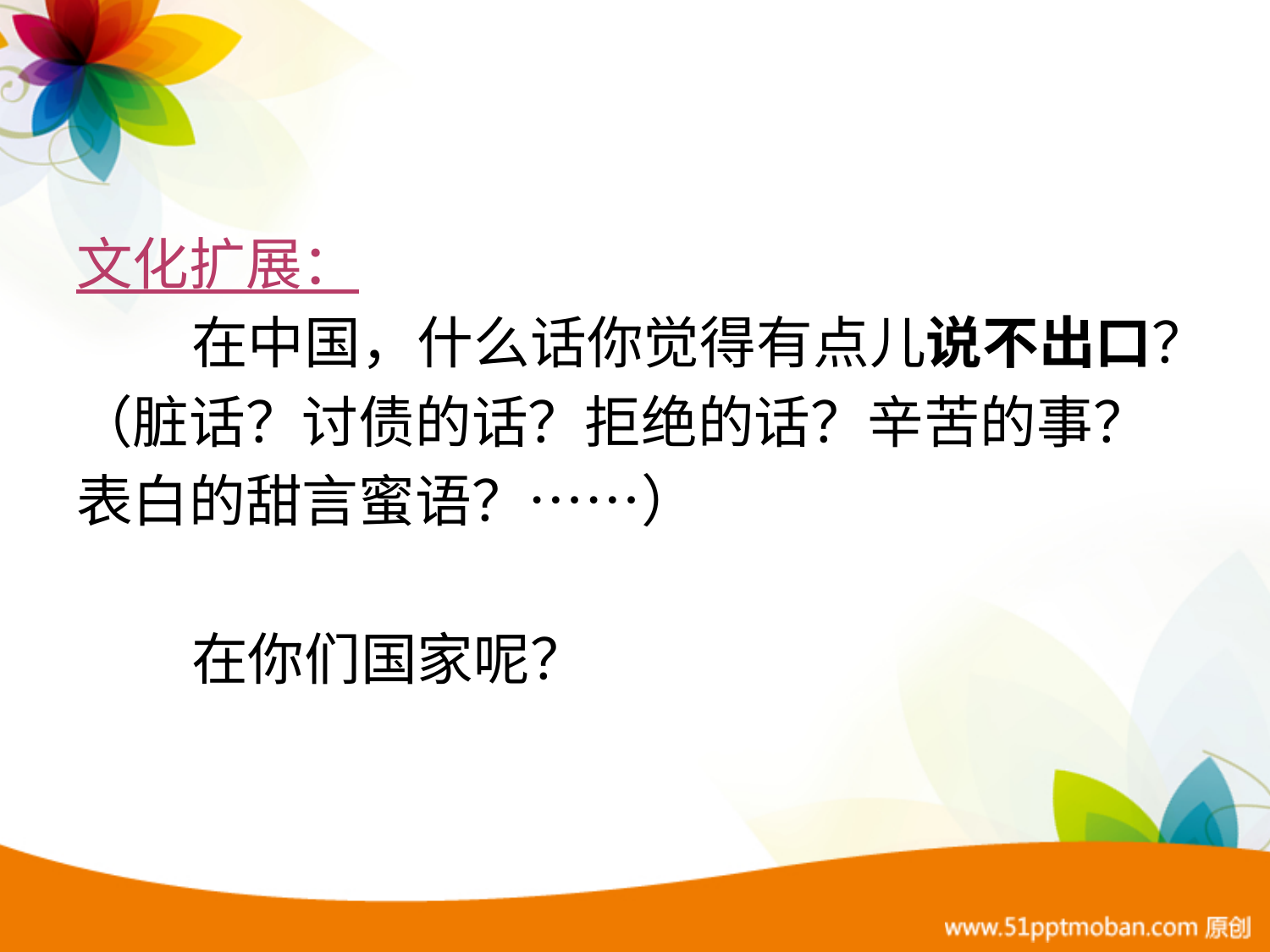

文化扩展：
        在中国，什么话你觉得有点儿说不出口？
（脏话？讨债的话？拒绝的话？辛苦的事？
表白的甜言蜜语？……）

        在你们国家呢？